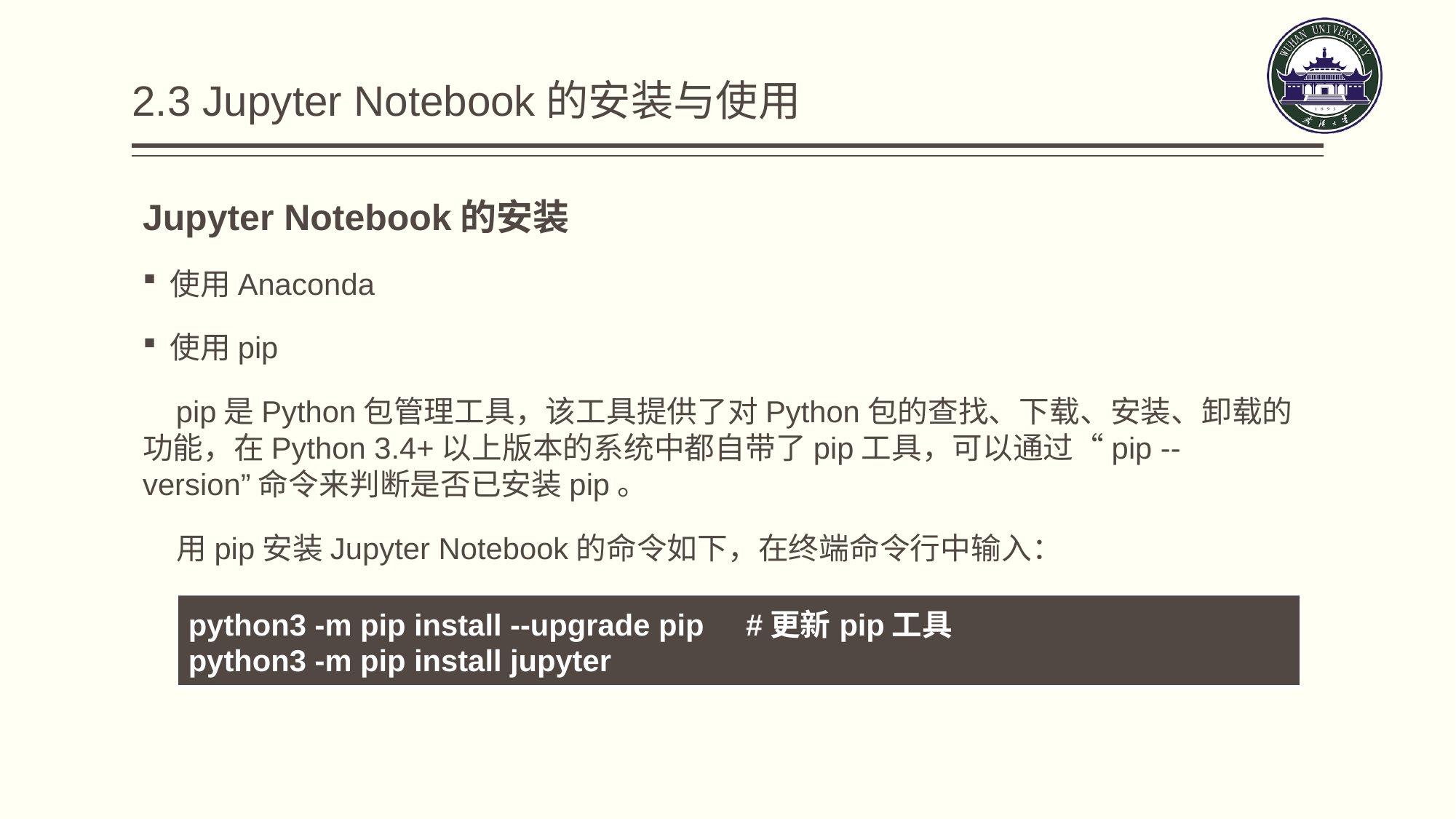

# 2.3 Jupyter Notebook的安装与使用
Jupyter Notebook的安装
使用Anaconda
使用pip
    pip是Python包管理工具，该工具提供了对Python包的查找、下载、安装、卸载的功能，在Python 3.4+以上版本的系统中都自带了pip工具，可以通过“pip --version”命令来判断是否已安装pip。
    用pip安装Jupyter Notebook的命令如下，在终端命令行中输入：

| python3 -m pip install --upgrade pip #更新pip工具 python3 -m pip install jupyter |
| --- |